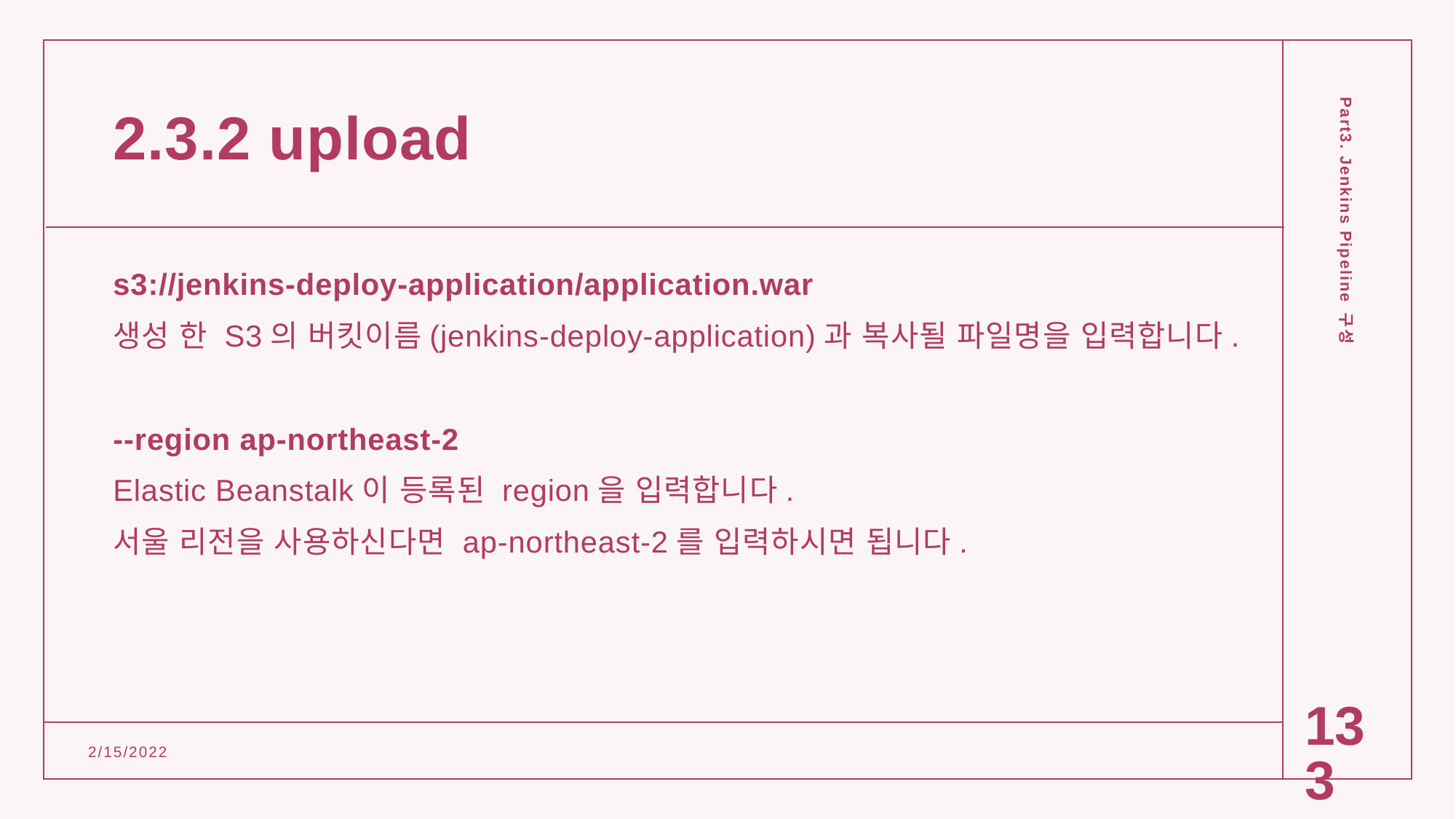

# 2.3.2 upload
s3://jenkins-deploy-application/application.war
생성 한 S3의 버킷이름(jenkins-deploy-application)과 복사될 파일명을 입력합니다.

--region ap-northeast-2
Elastic Beanstalk이 등록된 region을 입력합니다.
서울 리전을 사용하신다면 ap-northeast-2를 입력하시면 됩니다.
Part3. Jenkins Pipeline 구성
133
2/15/2022